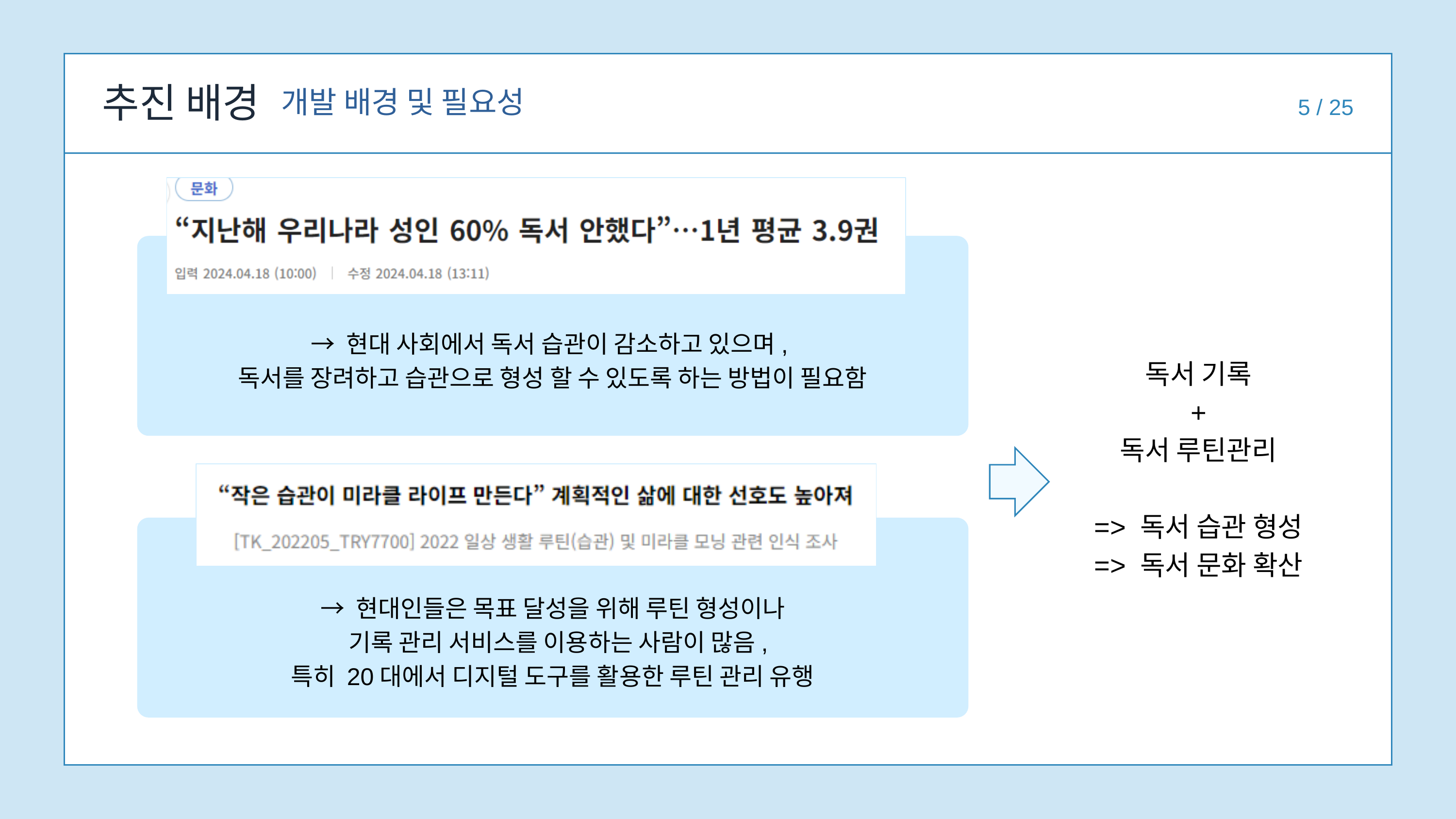

추진 배경
개발 배경 및 필요성
5 / 25

→ 현대 사회에서 독서 습관이 감소하고 있으며,
독서를 장려하고 습관으로 형성 할 수 있도록 하는 방법이 필요함

독서 기록
+
독서 루틴관리

=> 독서 습관 형성
=> 독서 문화 확산

→ 현대인들은 목표 달성을 위해 루틴 형성이나
 기록 관리 서비스를 이용하는 사람이 많음,
특히 20대에서 디지털 도구를 활용한 루틴 관리 유행